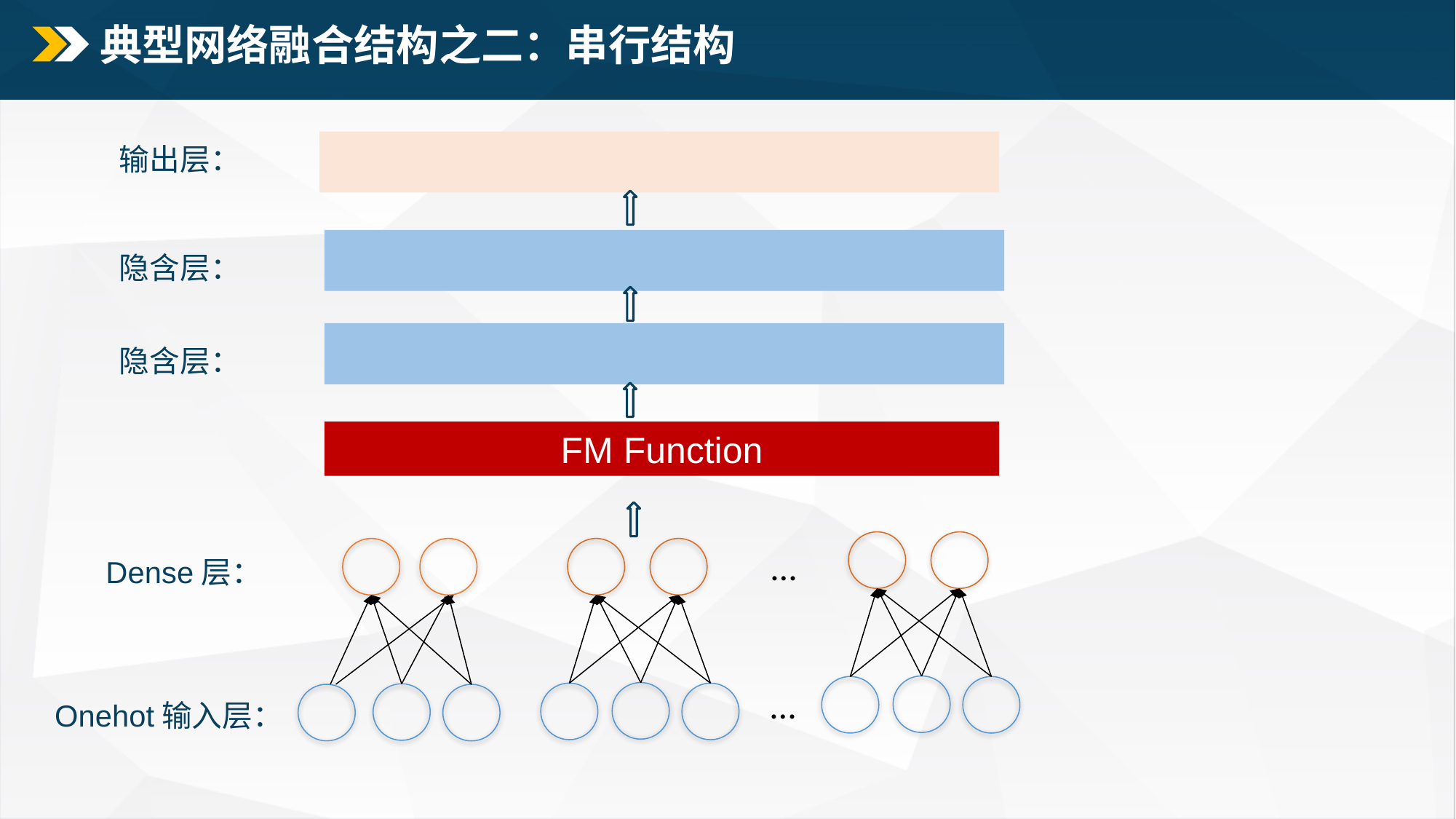

# 典型网络融合结构之二：串行结构

输出层：

隐含层：

隐含层：

FM Function

…
Dense层：

…

Onehot输入层：